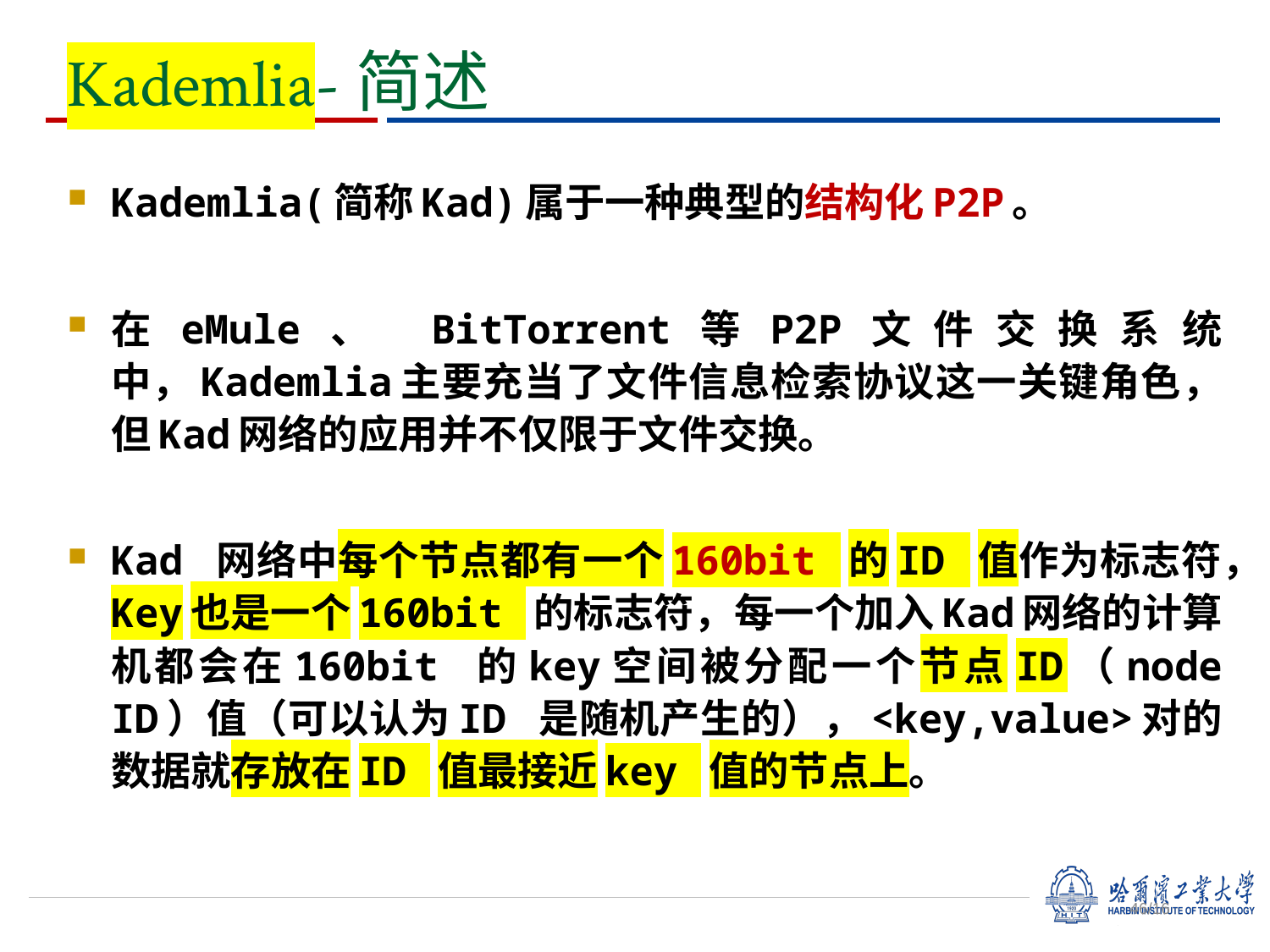

# Kademlia-简述
Kademlia(简称Kad)属于一种典型的结构化P2P。

在eMule、 BitTorrent等P2P文件交换系统中，Kademlia主要充当了文件信息检索协议这一关键角色，但Kad网络的应用并不仅限于文件交换。

Kad 网络中每个节点都有一个160bit 的ID 值作为标志符，Key也是一个160bit 的标志符，每一个加入Kad网络的计算机都会在160bit 的key空间被分配一个节点ID（node ID）值（可以认为ID 是随机产生的），<key,value>对的数据就存放在ID 值最接近key 值的节点上。
46/16